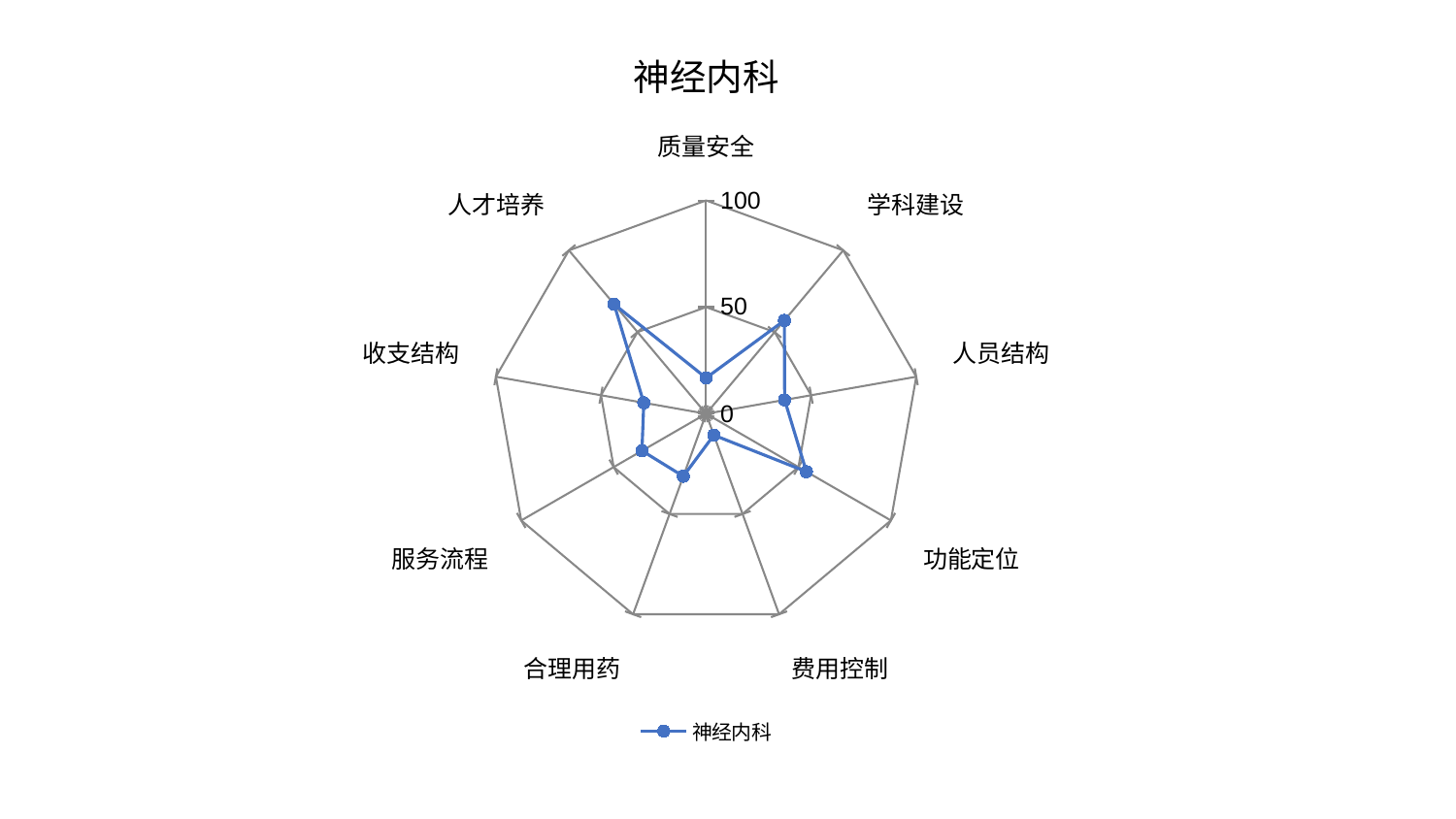

### Chart: 神经内科

| Category | 神经内科 |
|---|---|
| 质量安全 | 16.805061743693734 |
| 学科建设 | 57.12398859545483 |
| 人员结构 | 37.39382599337443 |
| 功能定位 | 54.30855317453403 |
| 费用控制 | 10.647044775373688 |
| 合理用药 | 31.170859769991555 |
| 服务流程 | 34.71267774056579 |
| 收支结构 | 29.63525444441839 |
| 人才培养 | 67.04987499596136 |
123